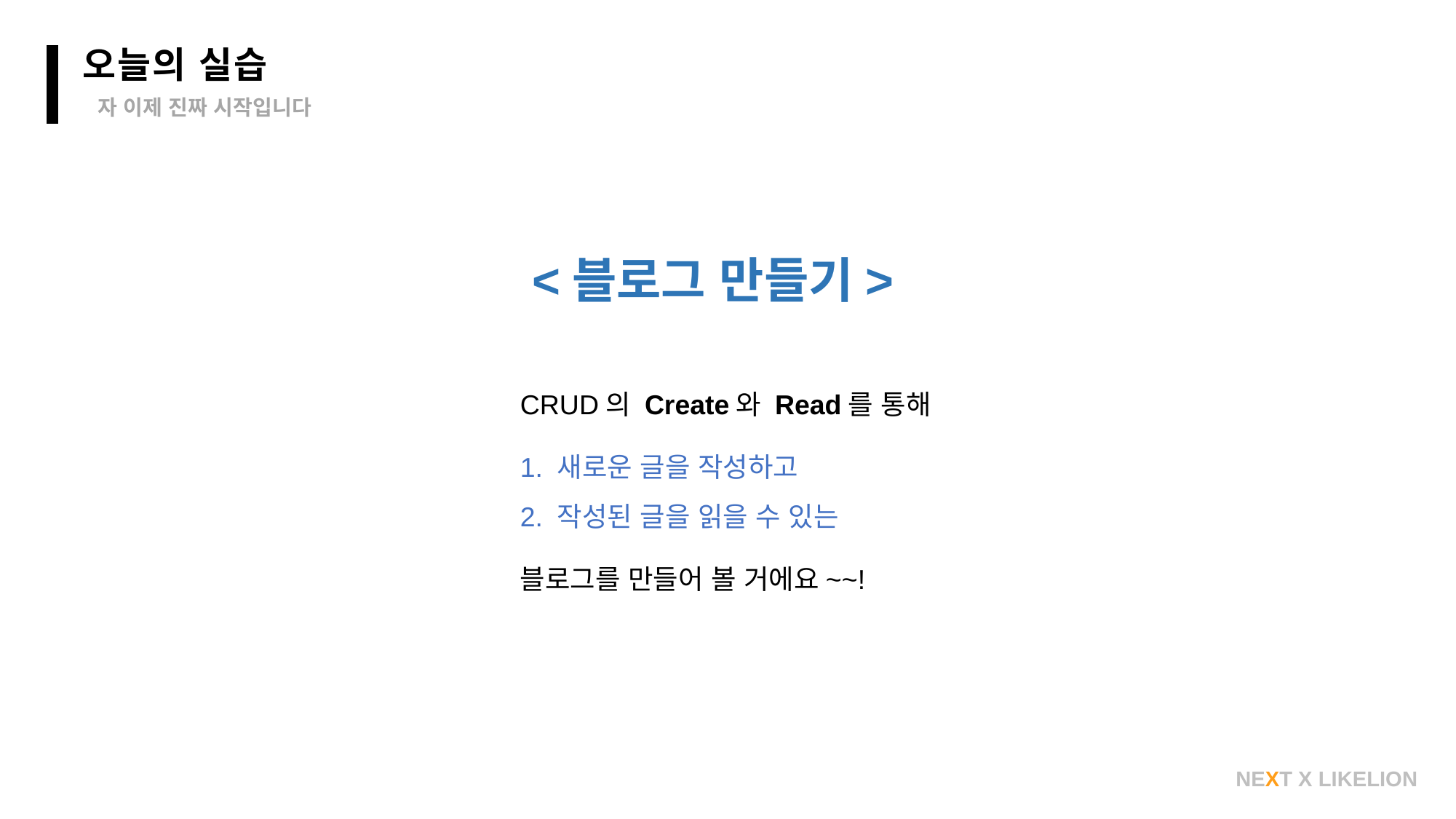

오늘의 실습

자 이제 진짜 시작입니다
<블로그 만들기>
CRUD의 Create와 Read를 통해

1. 새로운 글을 작성하고
2. 작성된 글을 읽을 수 있는

블로그를 만들어 볼 거에요~~!
NEXT X LIKELION